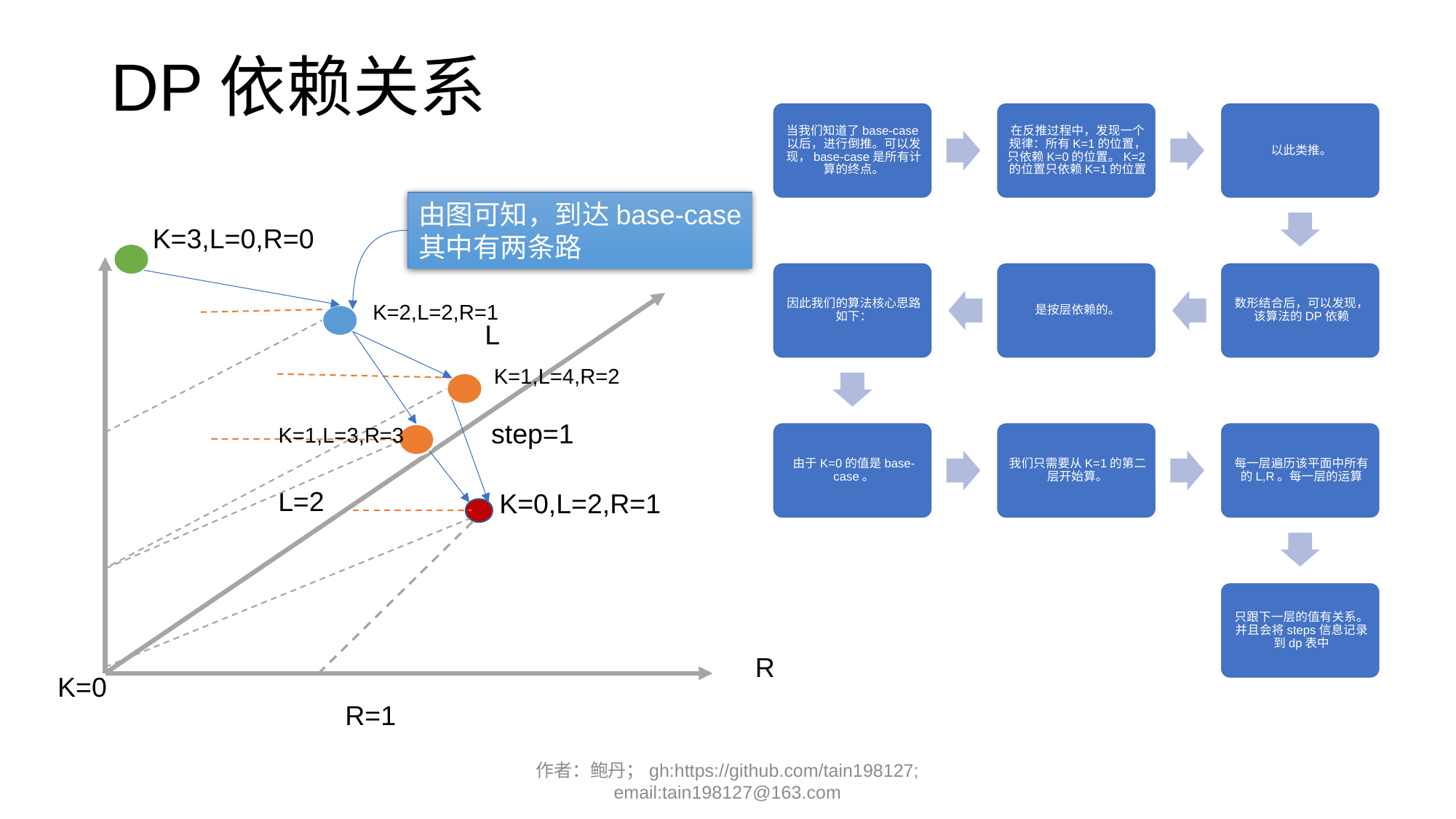

# DP依赖关系
当我们知道了base-case以后，进行倒推。可以发现，base-case是所有计算的终点。

在反推过程中，发现一个规律：所有K=1的位置，只依赖K=0的位置。K=2的位置只依赖K=1的位置

以此类推。

数形结合后，可以发现，该算法的DP依赖

是按层依赖的。

因此我们的算法核心思路如下：

由于K=0的值是base-case。

我们只需要从K=1的第二层开始算。

每一层遍历该平面中所有的L,R。每一层的运算

只跟下一层的值有关系。并且会将steps信息记录到dp表中
由图可知，到达base-case
其中有两条路
K=3,L=0,R=0

K=2,L=2,R=1

L
K=1,L=4,R=2

step=1
K=1,L=3,R=3

L=2
K=0,L=2,R=1

R
K=0
R=1
作者：鲍丹；gh:https://github.com/tain198127; email:tain198127@163.com